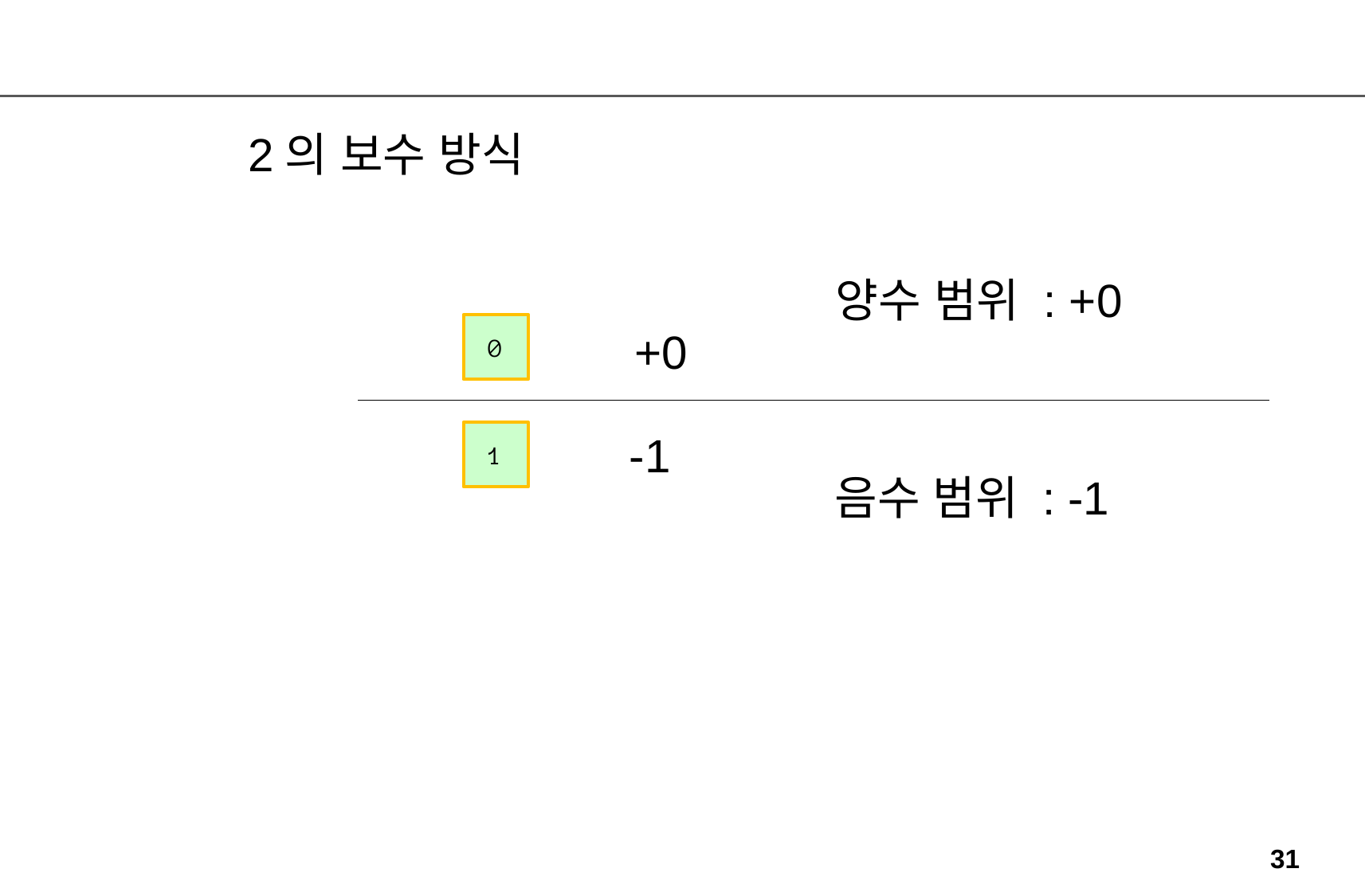

2의 보수 방식
양수 범위 : +0
0
+0
-1
1
음수 범위 : -1